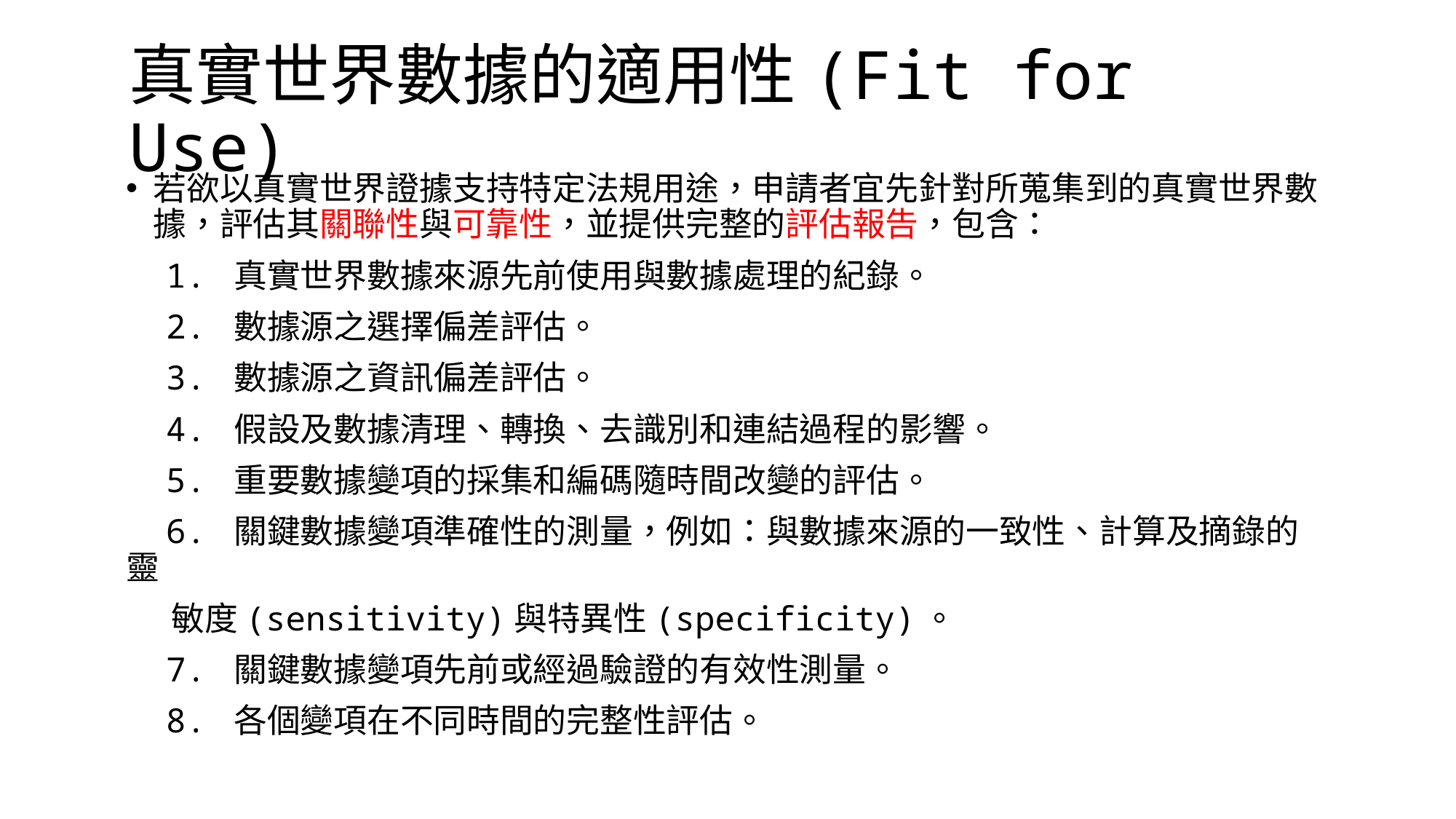

# 真實世界數據的適用性(Fit for Use)
若欲以真實世界證據支持特定法規用途，申請者宜先針對所蒐集到的真實世界數據，評估其關聯性與可靠性，並提供完整的評估報告，包含：
  1. 真實世界數據來源先前使用與數據處理的紀錄。
  2. 數據源之選擇偏差評估。
  3. 數據源之資訊偏差評估。
  4. 假設及數據清理、轉換、去識別和連結過程的影響。
  5. 重要數據變項的採集和編碼隨時間改變的評估。
  6. 關鍵數據變項準確性的測量，例如：與數據來源的一致性、計算及摘錄的靈
     敏度(sensitivity)與特異性(specificity)。
  7. 關鍵數據變項先前或經過驗證的有效性測量。
  8. 各個變項在不同時間的完整性評估。